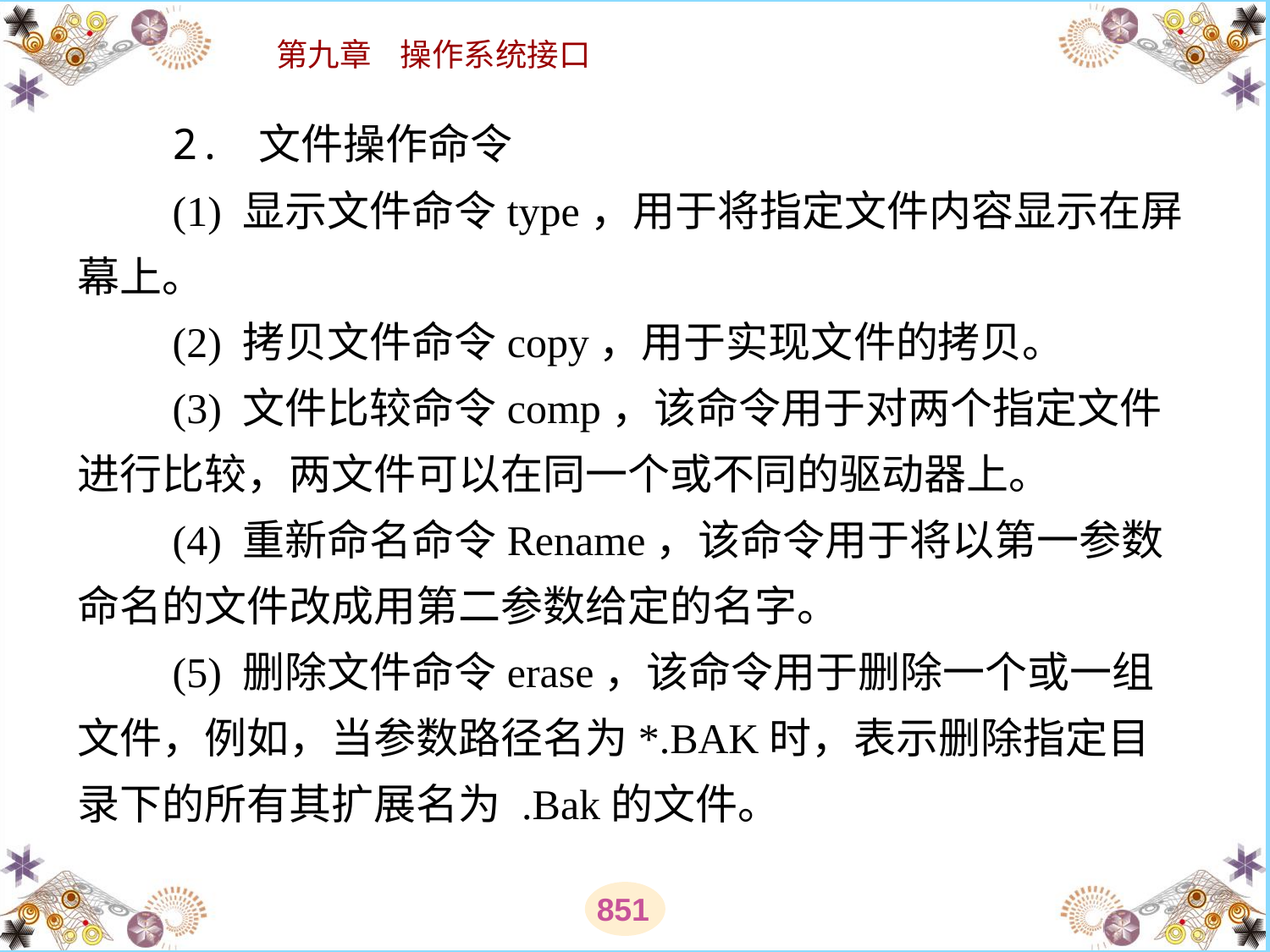

# 2. 文件操作命令 　　(1) 显示文件命令type，用于将指定文件内容显示在屏幕上。 　　(2) 拷贝文件命令copy，用于实现文件的拷贝。 　　(3) 文件比较命令comp，该命令用于对两个指定文件进行比较，两文件可以在同一个或不同的驱动器上。 　　(4) 重新命名命令Rename，该命令用于将以第一参数命名的文件改成用第二参数给定的名字。 　　(5) 删除文件命令erase，该命令用于删除一个或一组文件，例如，当参数路径名为*.BAK时，表示删除指定目录下的所有其扩展名为 .Bak的文件。